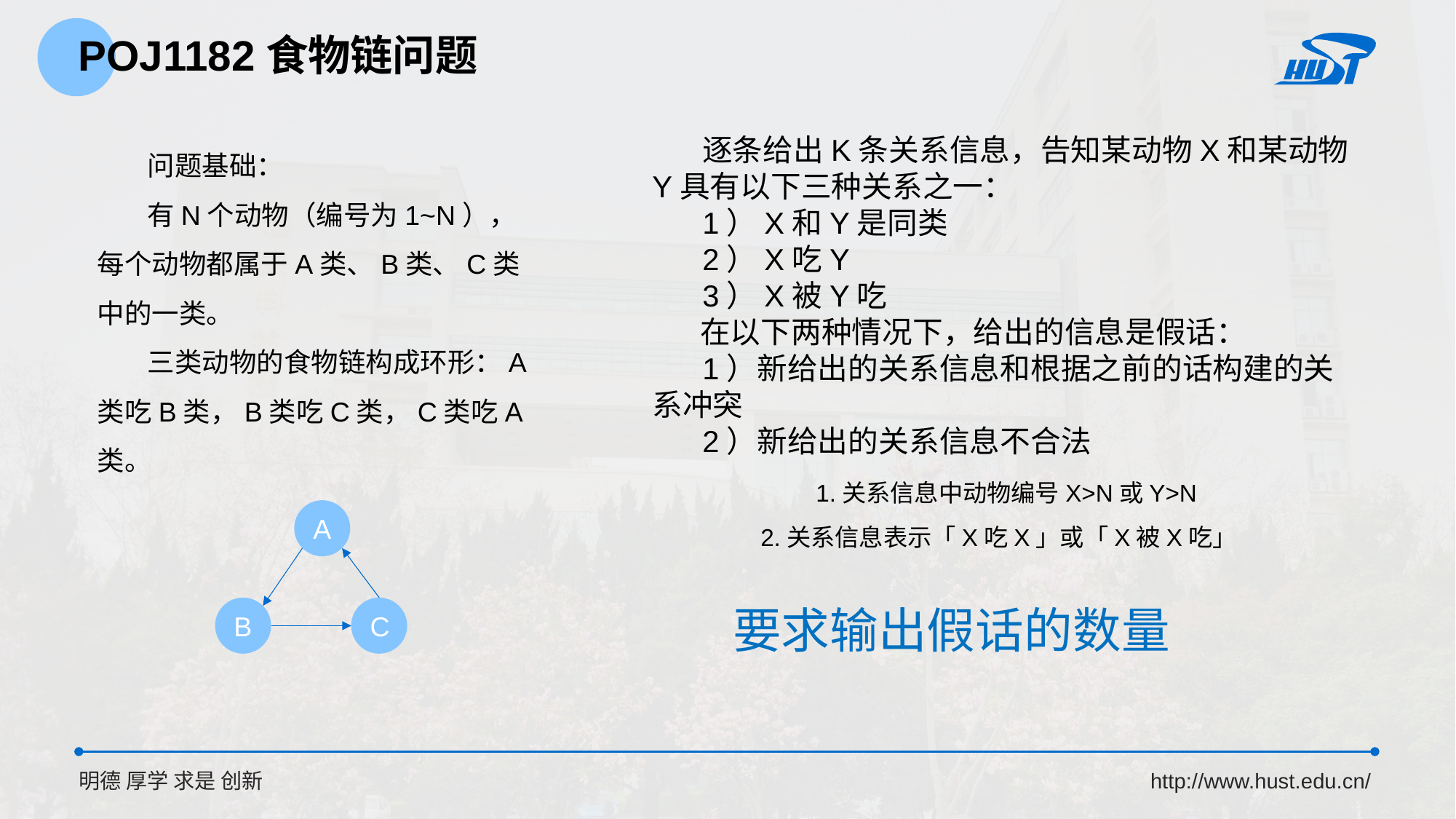

POJ1182食物链问题
       逐条给出K条关系信息，告知某动物X和某动物Y具有以下三种关系之一：
      1）X和Y是同类
      2）X吃Y
      3）X被Y吃
      在以下两种情况下，给出的信息是假话：
      1）新给出的关系信息和根据之前的话构建的关系冲突
      2）新给出的关系信息不合法
	1.关系信息中动物编号X>N或Y>N
        2.关系信息表示「X吃X」或「X被X吃」
       问题基础：
       有N个动物（编号为1~N），每个动物都属于A类、B类、C类中的一类。
       三类动物的食物链构成环形：A类吃B类，B类吃C类，C类吃A类。

A
要求输出假话的数量
B
C